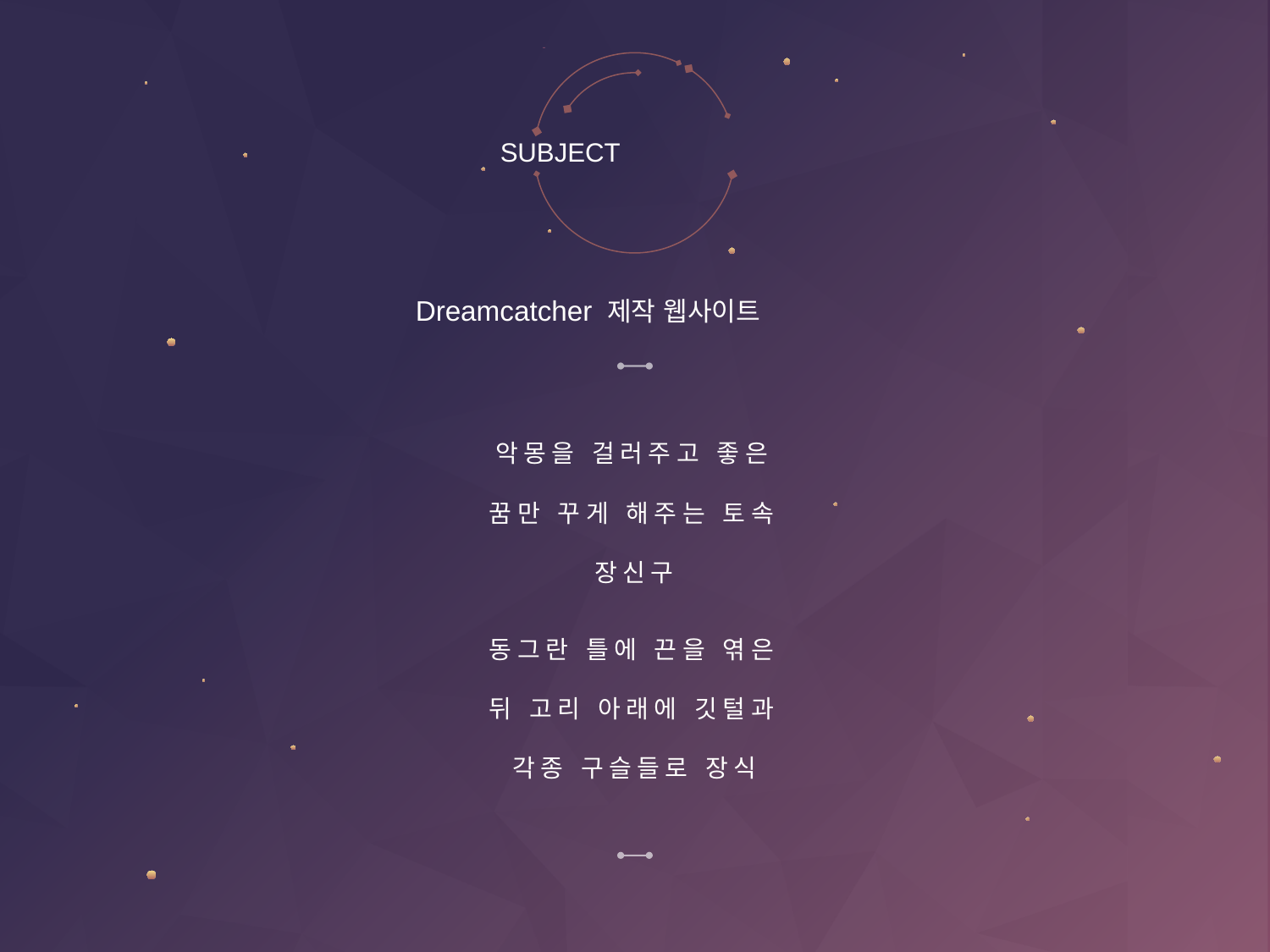

# SUBJECT
Dreamcatcher 제작 웹사이트
악몽을 걸러주고 좋은 꿈만 꾸게 해주는 토속 장신구
동그란 틀에 끈을 엮은 뒤 고리 아래에 깃털과 각종 구슬들로 장식
2TEAM WEB PROJECT